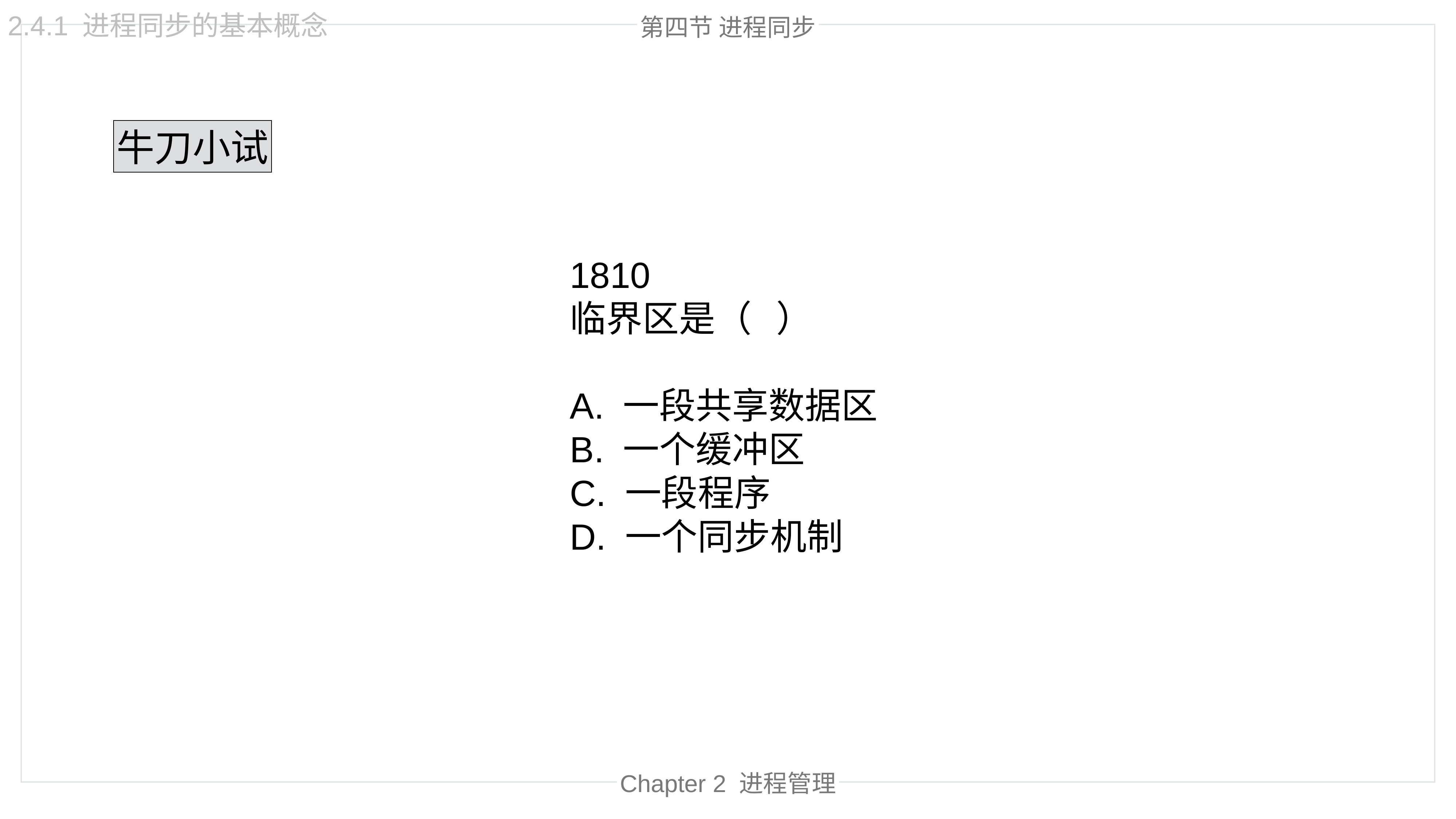

2.4.1 进程同步的基本概念
第四节 进程同步

牛刀小试
1810
临界区是（   ）

A. 一段共享数据区
B. 一个缓冲区
C. 一段程序
D. 一个同步机制
Chapter 2 进程管理